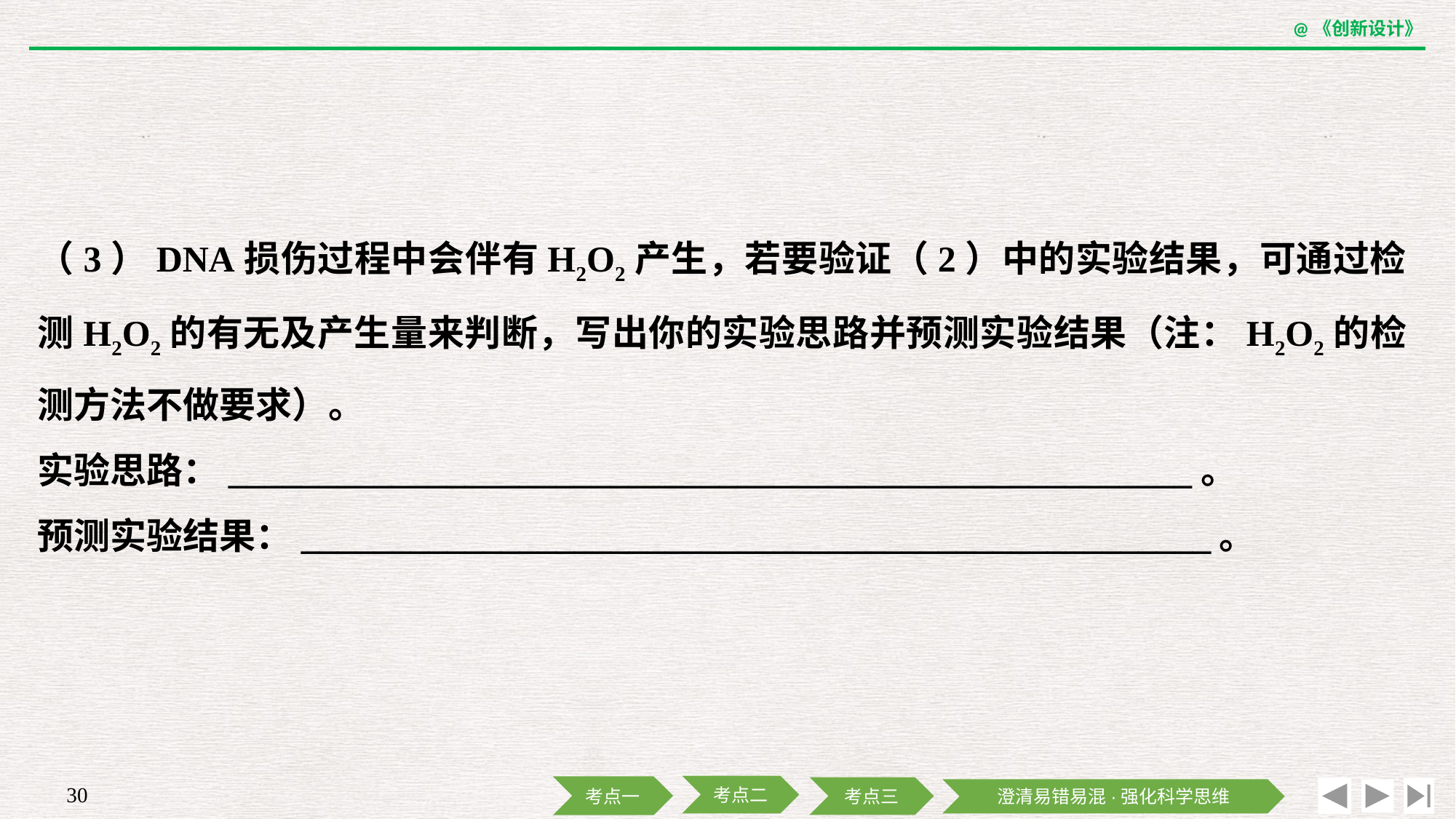

（3）DNA损伤过程中会伴有H2O2产生，若要验证（2）中的实验结果，可通过检测H2O2的有无及产生量来判断，写出你的实验思路并预测实验结果（注：H2O2的检测方法不做要求）。
实验思路：_____________________________________________________。
预测实验结果：__________________________________________________。